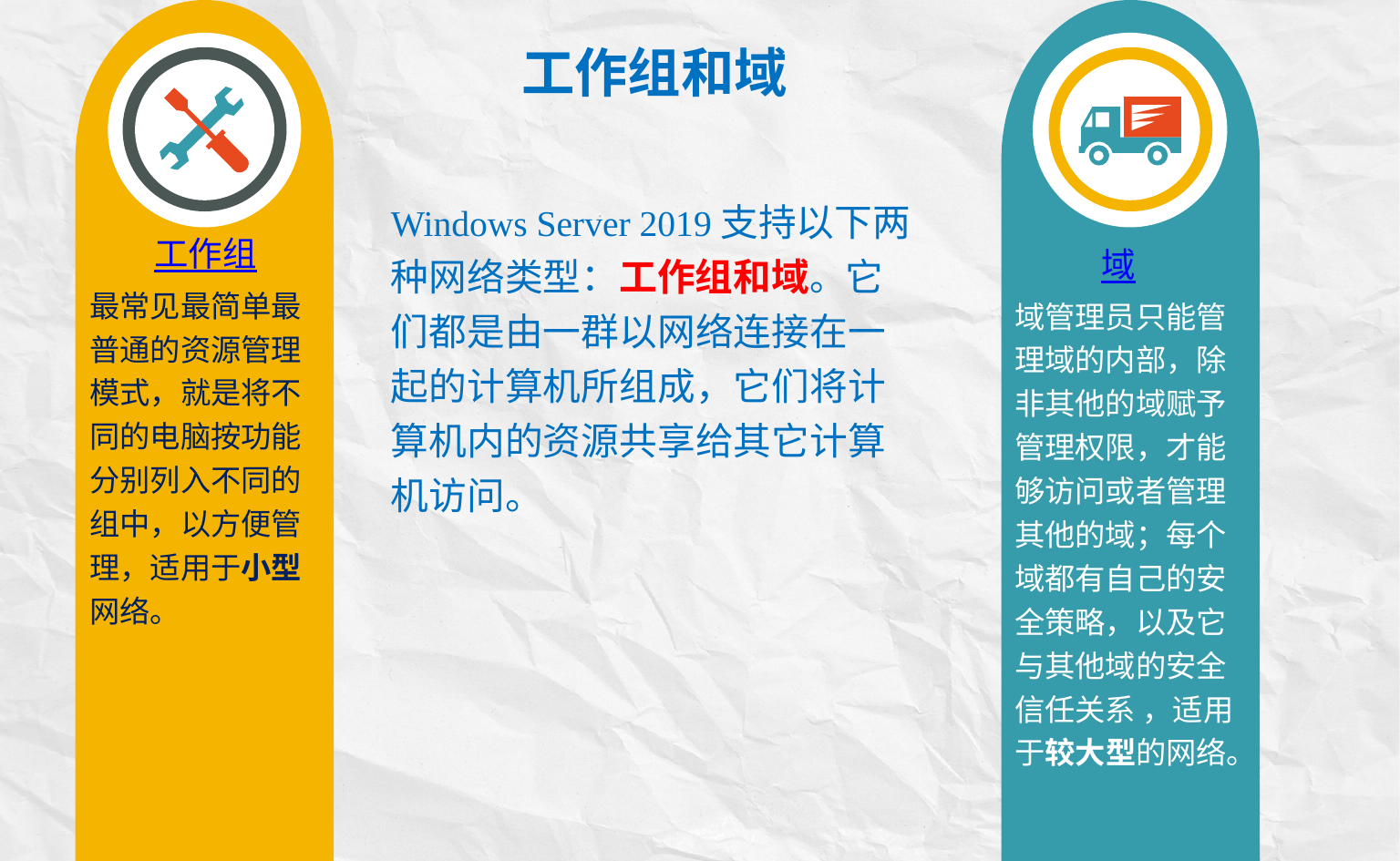

工作组和域

Windows Server 2019支持以下两种网络类型：工作组和域。它们都是由一群以网络连接在一起的计算机所组成，它们将计算机内的资源共享给其它计算机访问。
工作组
域
最常见最简单最普通的资源管理模式，就是将不同的电脑按功能分别列入不同的组中，以方便管理，适用于小型网络。
域管理员只能管理域的内部，除非其他的域赋予管理权限，才能够访问或者管理其他的域；每个域都有自己的安全策略，以及它与其他域的安全信任关系 ，适用于较大型的网络。

9